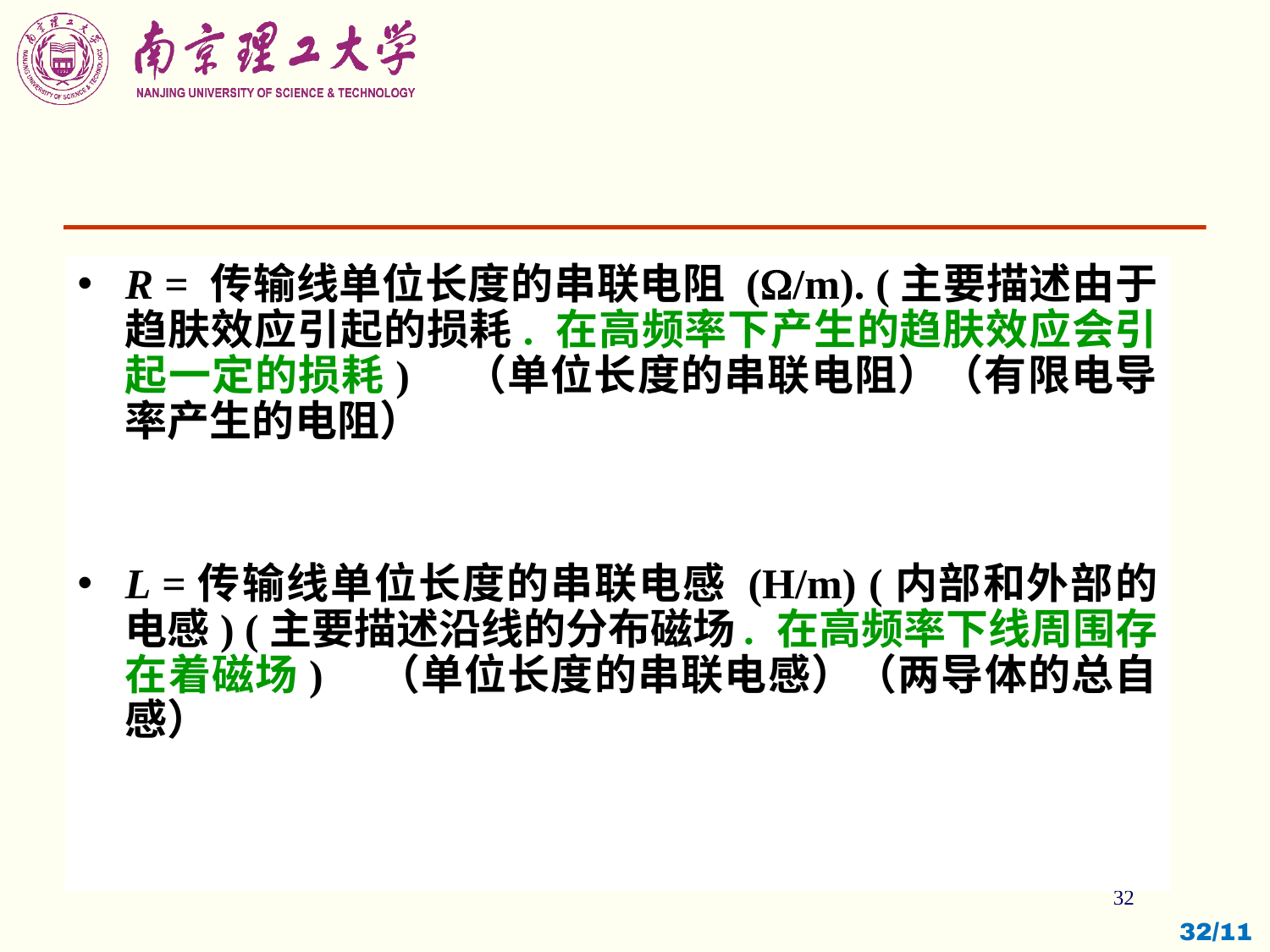

R = 传输线单位长度的串联电阻 (Ω/m). (主要描述由于趋肤效应引起的损耗. 在高频率下产生的趋肤效应会引起一定的损耗)　（单位长度的串联电阻）（有限电导率产生的电阻）

L =传输线单位长度的串联电感 (H/m) (内部和外部的电感) (主要描述沿线的分布磁场. 在高频率下线周围存在着磁场)　（单位长度的串联电感）（两导体的总自感）

32/11